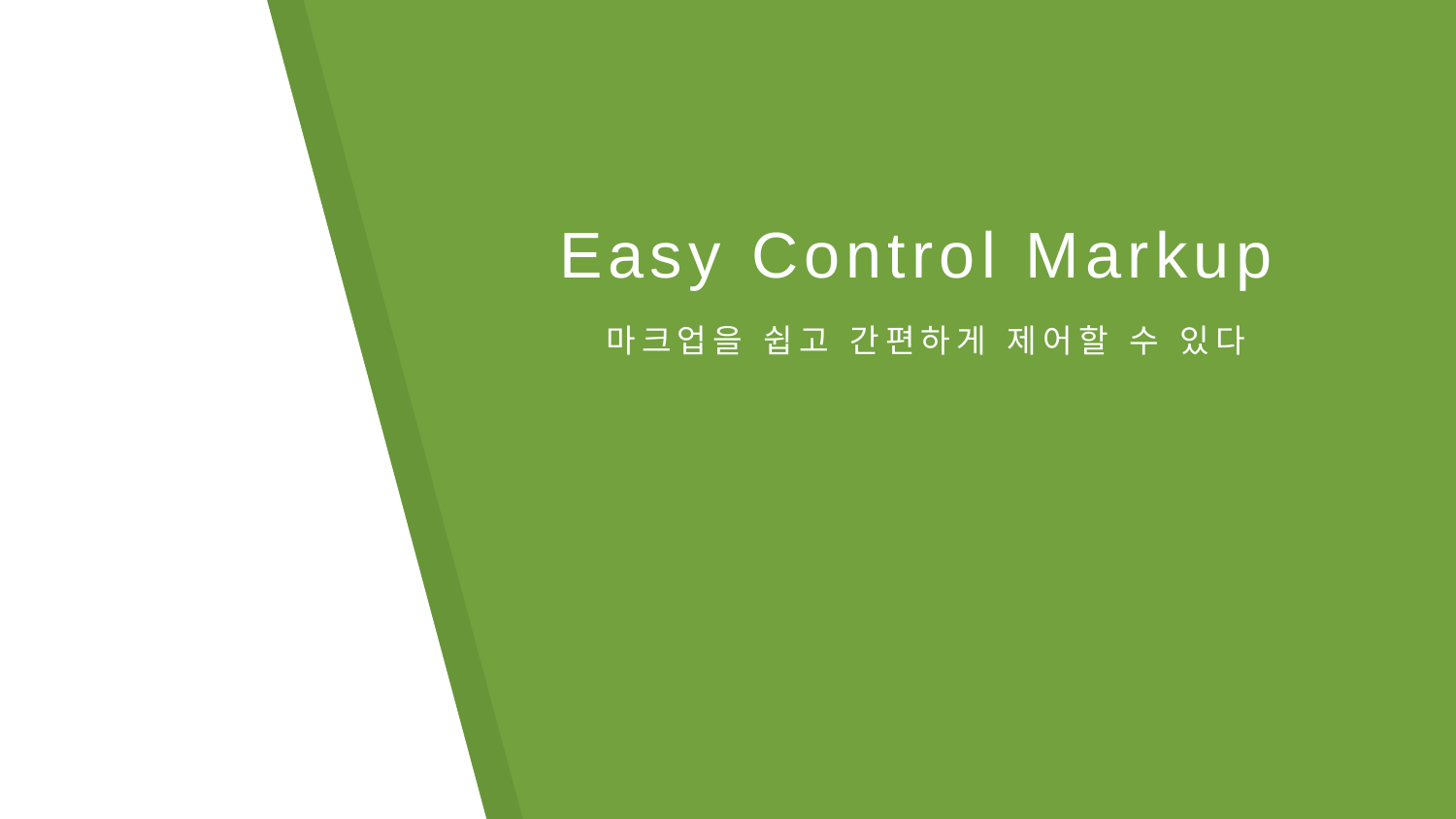

Easy Control Markup
마크업을 쉽고 간편하게 제어할 수 있다